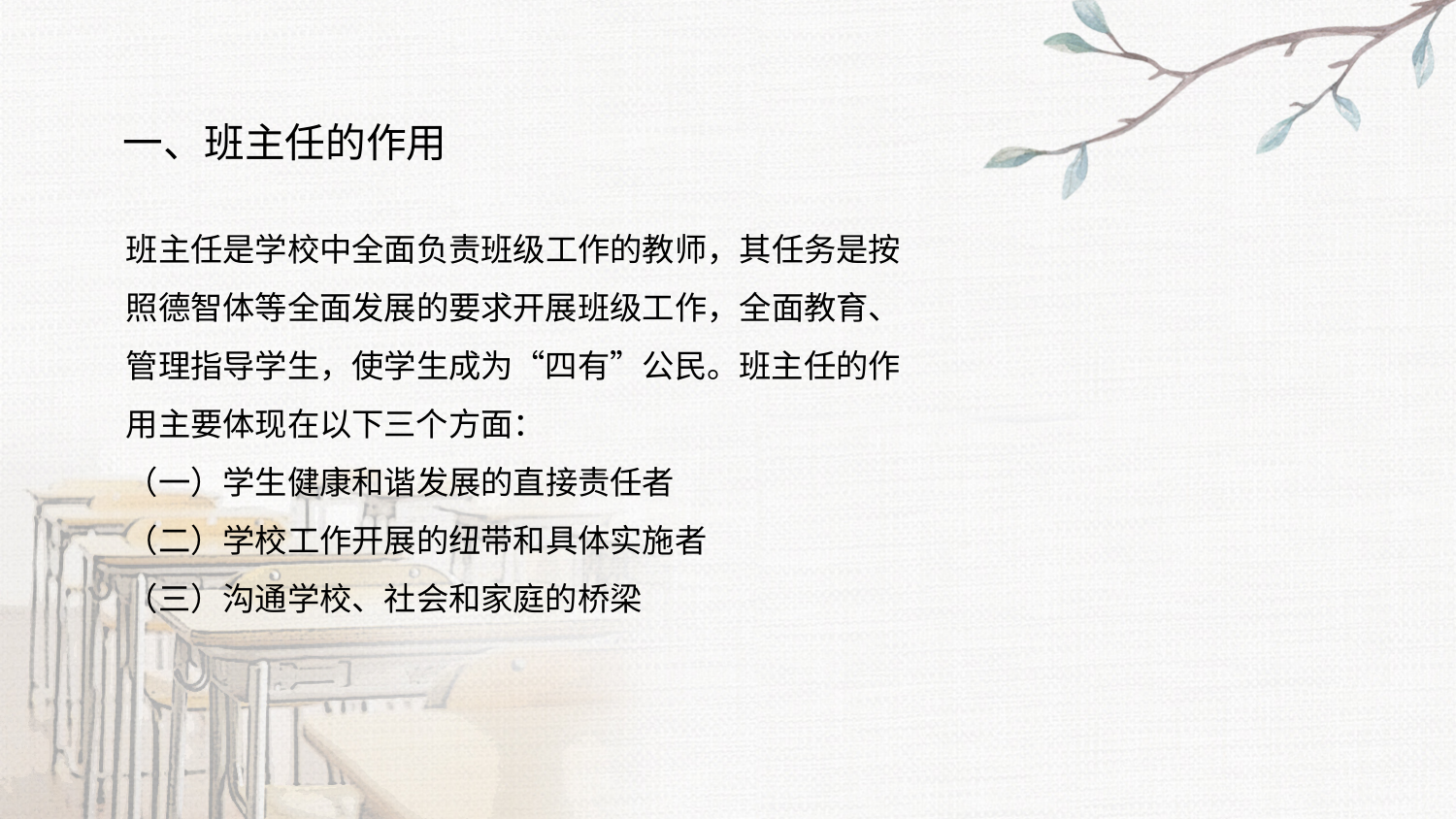

一、班主任的作用
班主任是学校中全面负责班级工作的教师，其任务是按照德智体等全面发展的要求开展班级工作，全面教育、管理指导学生，使学生成为“四有”公民。班主任的作用主要体现在以下三个方面：
（一）学生健康和谐发展的直接责任者
（二）学校工作开展的纽带和具体实施者
（三）沟通学校、社会和家庭的桥梁